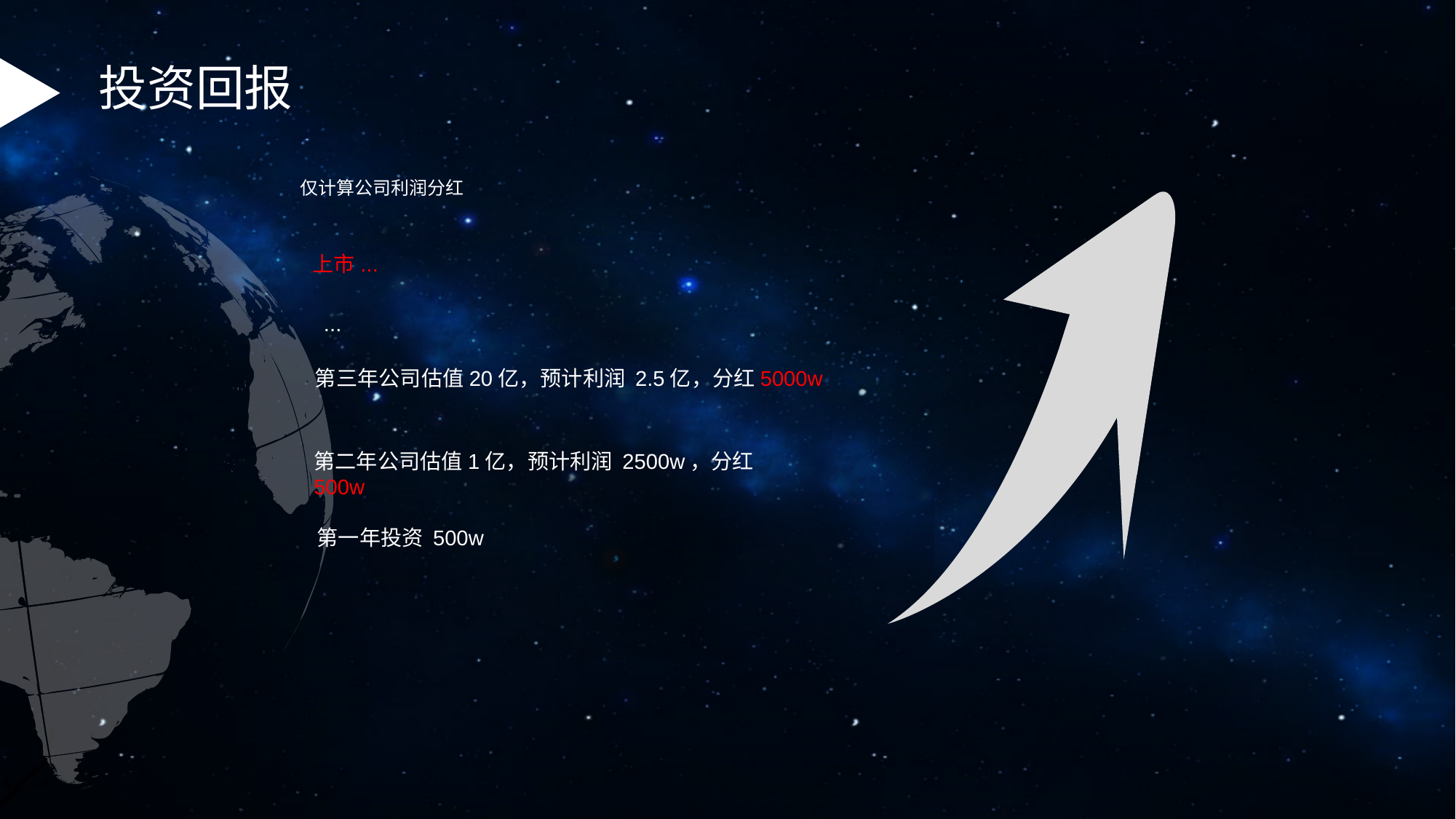

投资回报

仅计算公司利润分红

上市...
...
第三年公司估值20亿，预计利润 2.5亿，分红5000w
第二年公司估值1亿，预计利润 2500w，分红500w
第一年投资 500w
.